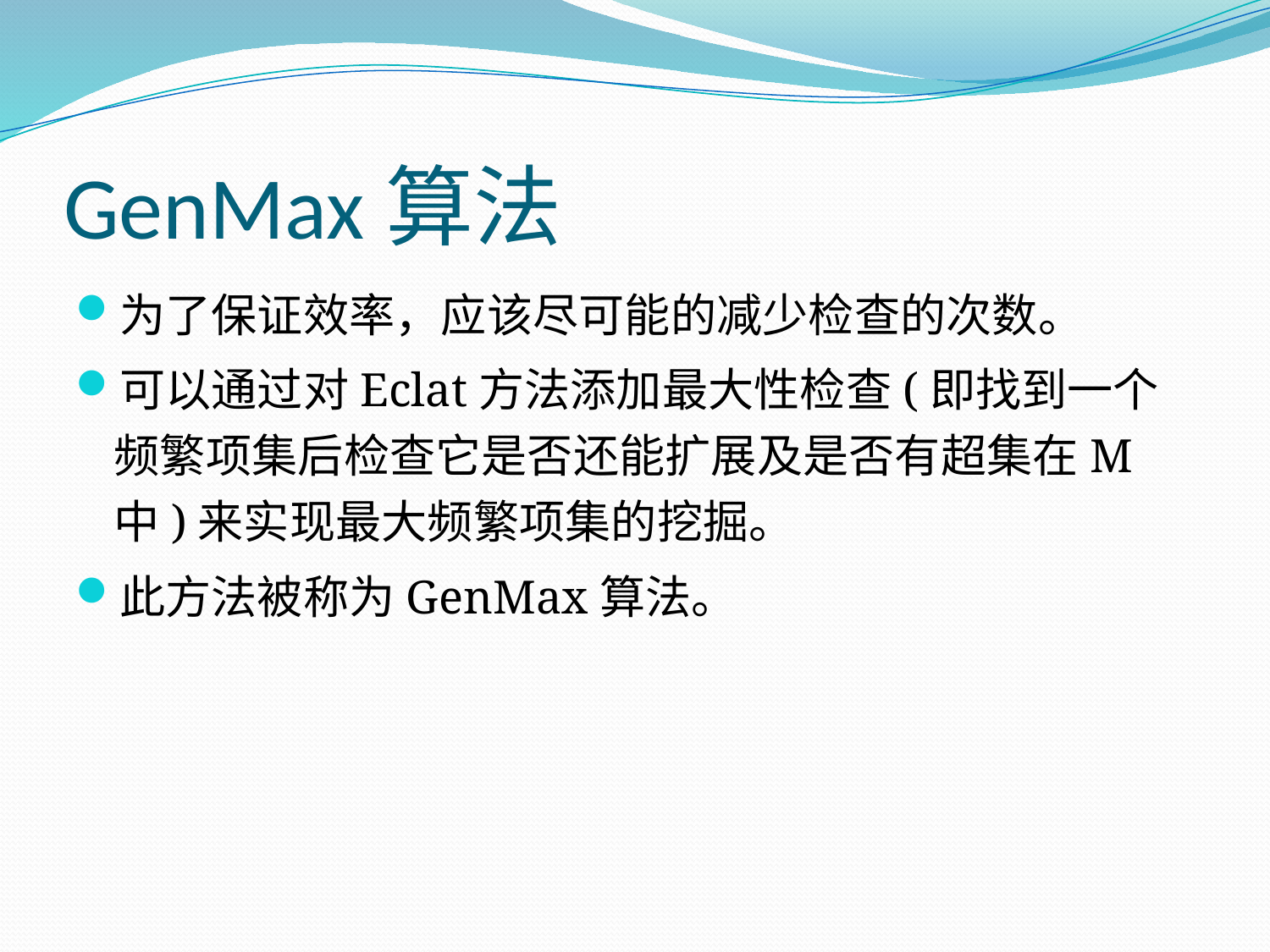

# GenMax算法
为了保证效率，应该尽可能的减少检查的次数。
可以通过对Eclat方法添加最大性检查(即找到一个频繁项集后检查它是否还能扩展及是否有超集在M中)来实现最大频繁项集的挖掘。
此方法被称为GenMax算法。